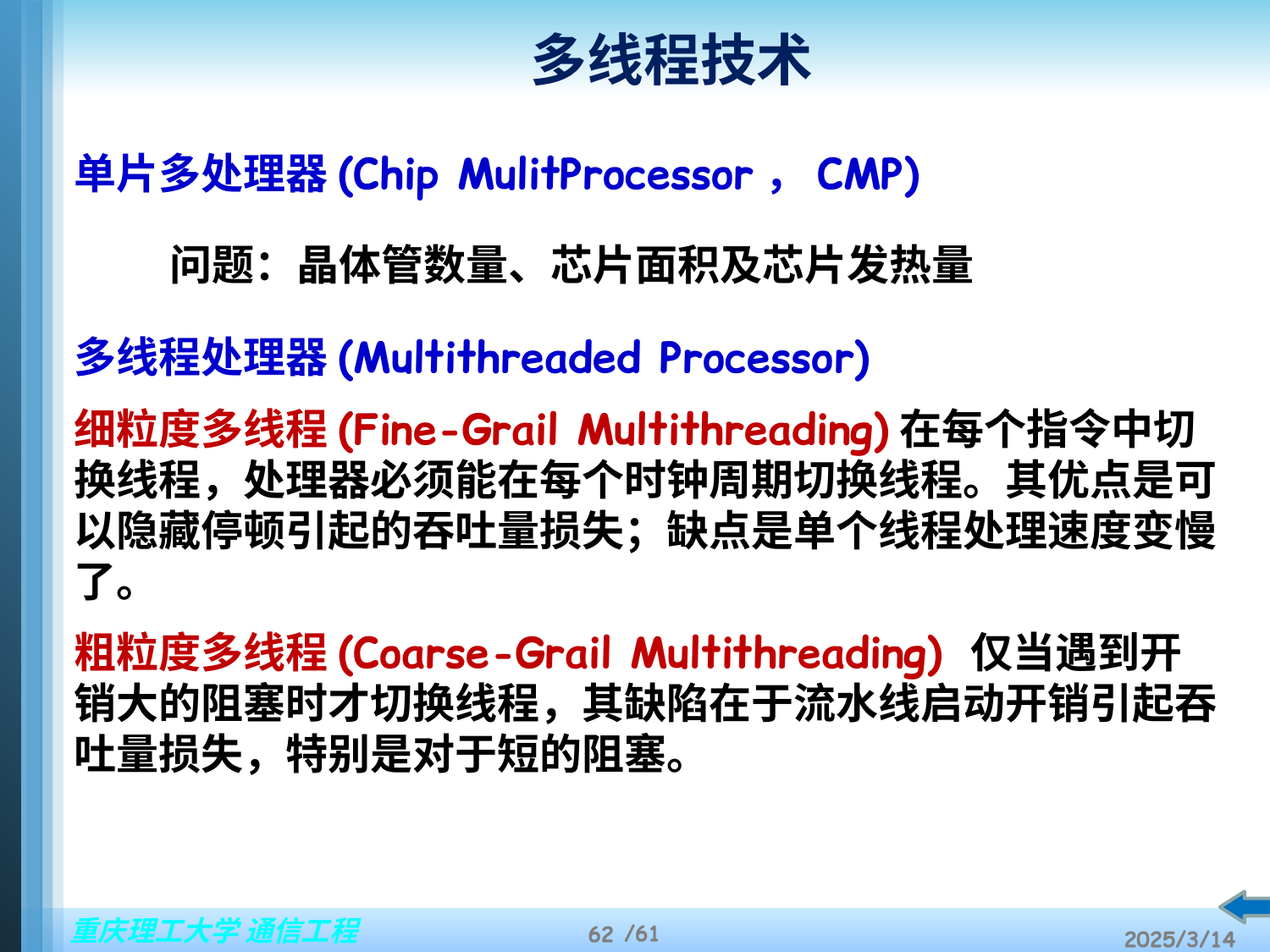

# 多线程技术
单片多处理器(Chip MulitProcessor，CMP)
         问题：晶体管数量、芯片面积及芯片发热量
多线程处理器(Multithreaded Processor)
细粒度多线程(Fine-Grail Multithreading)在每个指令中切换线程，处理器必须能在每个时钟周期切换线程。其优点是可以隐藏停顿引起的吞吐量损失；缺点是单个线程处理速度变慢了。
粗粒度多线程(Coarse-Grail Multithreading) 仅当遇到开销大的阻塞时才切换线程，其缺陷在于流水线启动开销引起吞吐量损失，特别是对于短的阻塞。

62
/61
2025/3/14 Friday